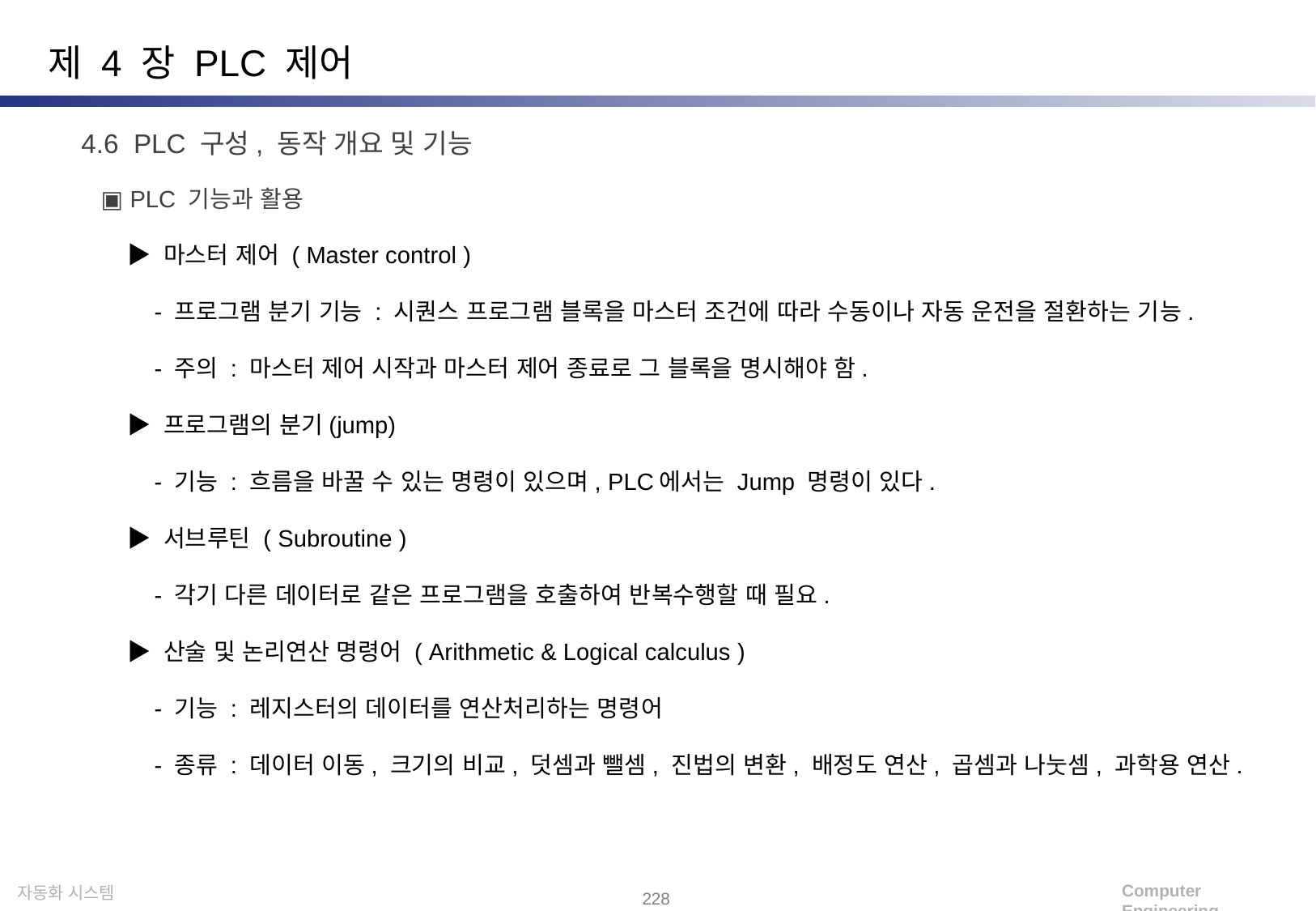

제 4 장 PLC 제어
4.6  PLC 구성, 동작 개요 및 기능
▣ PLC 기능과 활용
    ▶ 마스터 제어 ( Master control )
        - 프로그램 분기 기능 : 시퀀스 프로그램 블록을 마스터 조건에 따라 수동이나 자동 운전을 절환하는 기능.
        - 주의 : 마스터 제어 시작과 마스터 제어 종료로 그 블록을 명시해야 함.
    ▶ 프로그램의 분기(jump)
        - 기능 : 흐름을 바꿀 수 있는 명령이 있으며, PLC에서는 Jump 명령이 있다.
    ▶ 서브루틴 ( Subroutine )
        - 각기 다른 데이터로 같은 프로그램을 호출하여 반복수행할 때 필요.
    ▶ 산술 및 논리연산 명령어 ( Arithmetic & Logical calculus )
        - 기능 : 레지스터의 데이터를 연산처리하는 명령어
        - 종류 : 데이터 이동, 크기의 비교, 덧셈과 뺄셈, 진법의 변환, 배정도 연산, 곱셈과 나눗셈, 과학용 연산.